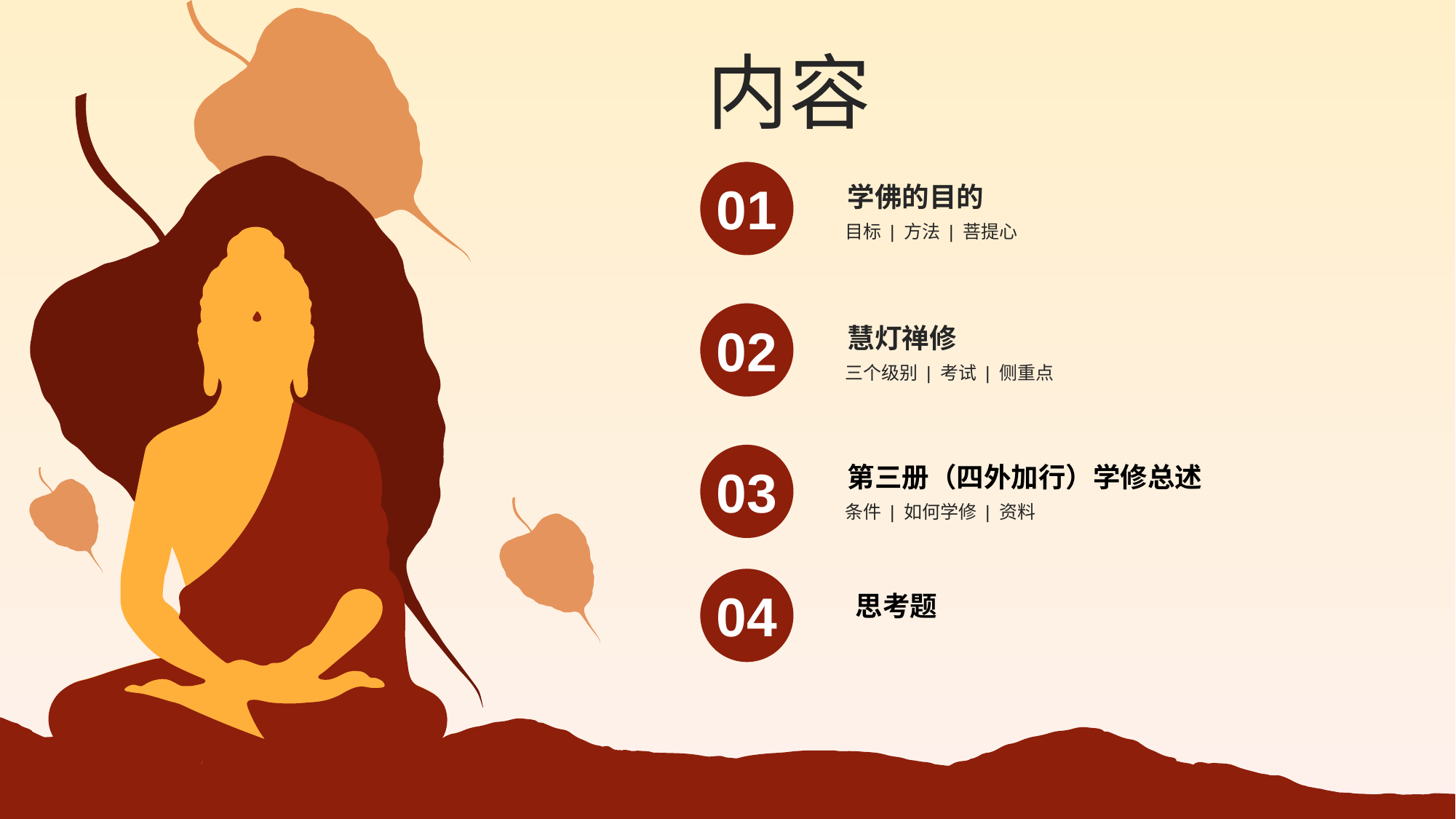

内容

01
学佛的目的
目标 | 方法 | 菩提心

02
慧灯禅修
三个级别 | 考试 | 侧重点

03
第三册（四外加行）学修总述
条件 | 如何学修 | 资料

04
思考题